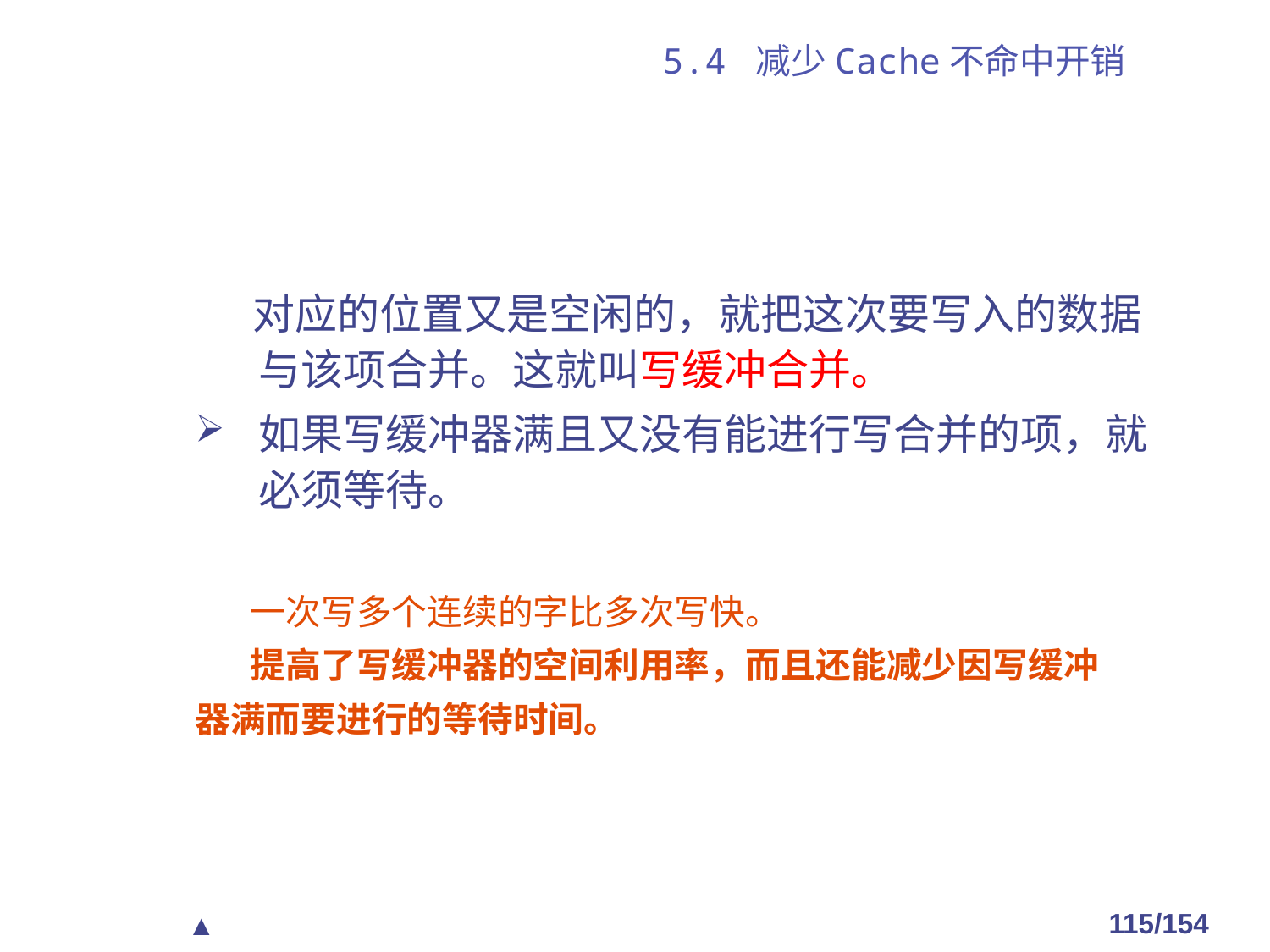

# 5.4 减少Cache不命中开销
     对应的位置又是空闲的，就把这次要写入的数据与该项合并。这就叫写缓冲合并。
如果写缓冲器满且又没有能进行写合并的项，就必须等待。

      一次写多个连续的字比多次写快。
      提高了写缓冲器的空间利用率，而且还能减少因写缓冲
器满而要进行的等待时间。